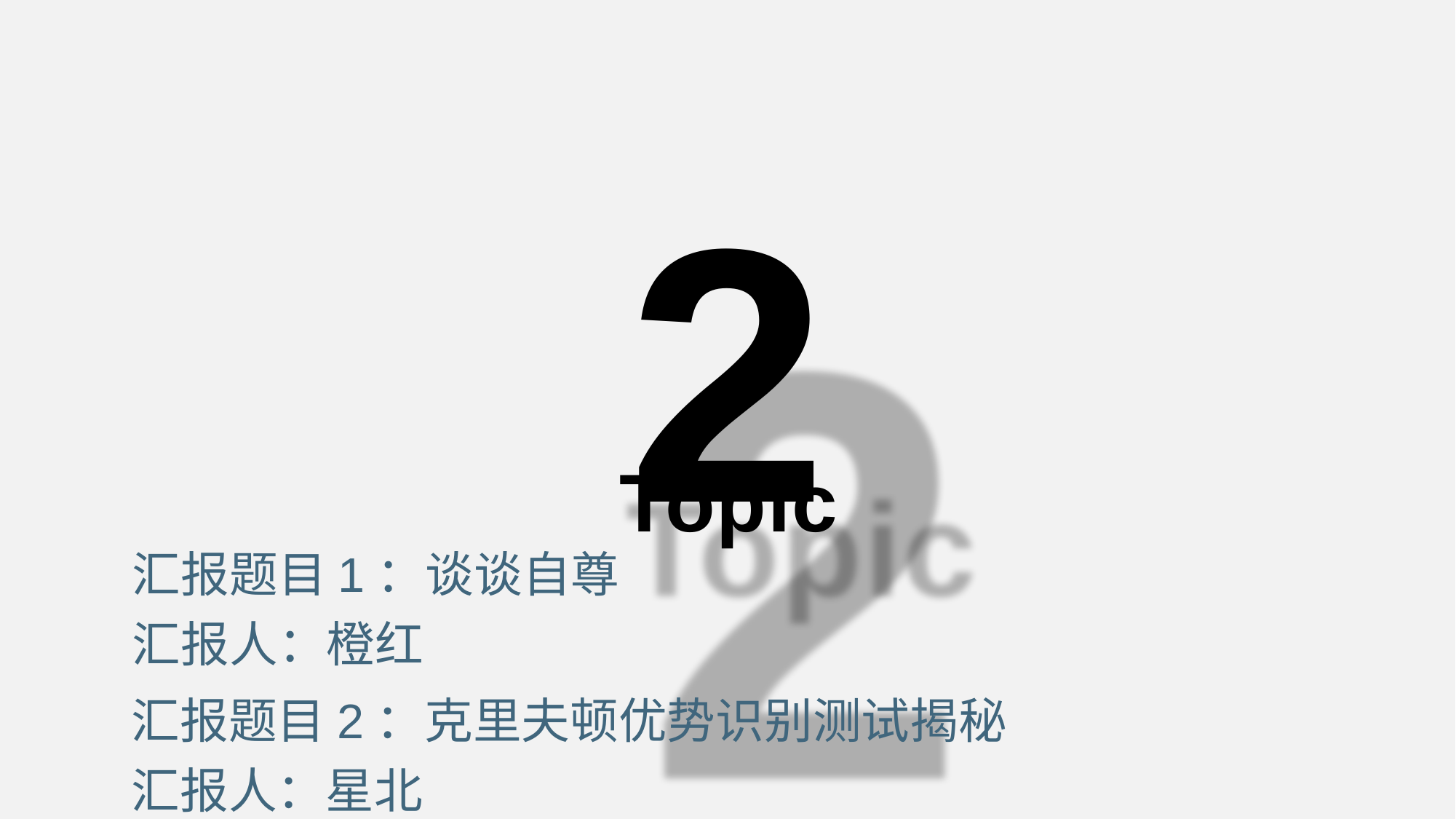

2
Topic
汇报题目1：谈谈自尊
汇报人：橙红
汇报题目2：克里夫顿优势识别测试揭秘
汇报人：星北